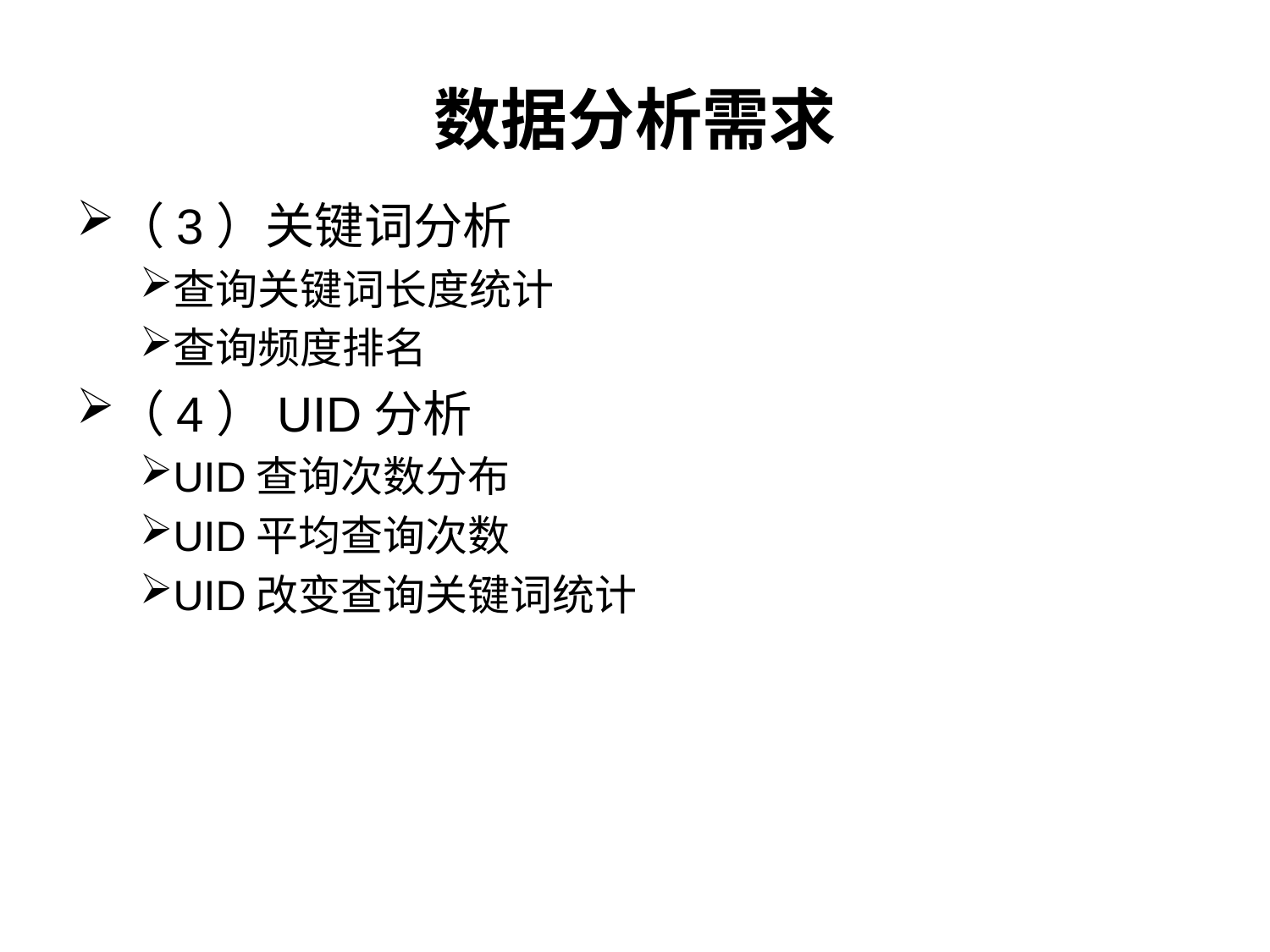

数据分析需求
（3）关键词分析
查询关键词长度统计
查询频度排名
（4）UID分析
UID查询次数分布
UID平均查询次数
UID改变查询关键词统计